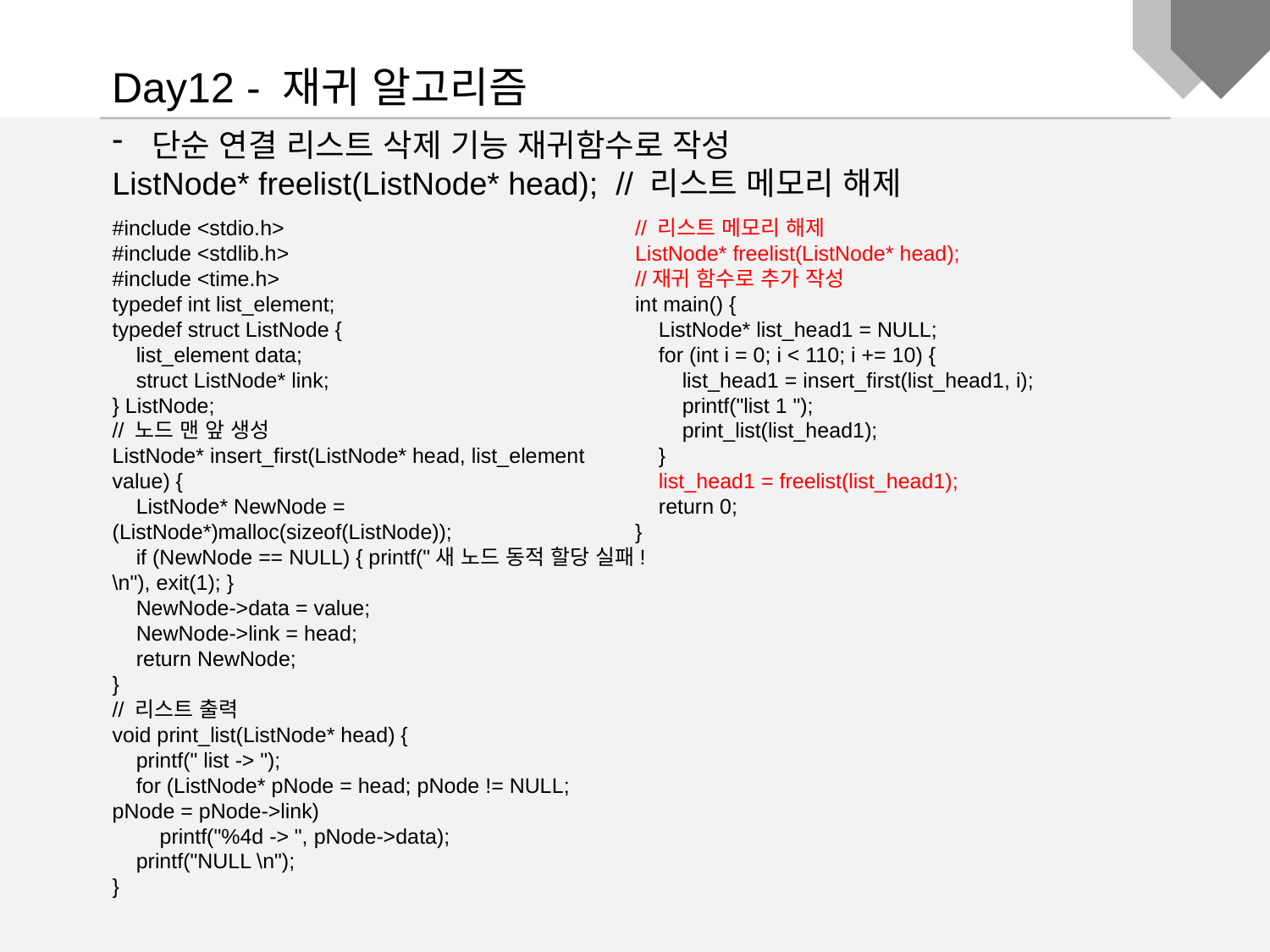

Day12 - 재귀 알고리즘
단순 연결 리스트 삭제 기능 재귀함수로 작성
ListNode* freelist(ListNode* head);  // 리스트 메모리 해제
#include <stdio.h>
#include <stdlib.h>
#include <time.h>
typedef int list_element;
typedef struct ListNode {
    list_element data;
    struct ListNode* link;
} ListNode;
// 노드 맨 앞 생성
ListNode* insert_first(ListNode* head, list_element value) {
    ListNode* NewNode = (ListNode*)malloc(sizeof(ListNode));
    if (NewNode == NULL) { printf("새 노드 동적 할당 실패!\n"), exit(1); }
    NewNode->data = value;
    NewNode->link = head;
    return NewNode;
}
// 리스트 출력
void print_list(ListNode* head) {
    printf(" list -> ");
    for (ListNode* pNode = head; pNode != NULL; pNode = pNode->link)
        printf("%4d -> ", pNode->data);
    printf("NULL \n");
}
// 리스트 메모리 해제
ListNode* freelist(ListNode* head);
//재귀 함수로 추가 작성
int main() {
    ListNode* list_head1 = NULL;
    for (int i = 0; i < 110; i += 10) {
        list_head1 = insert_first(list_head1, i);
        printf("list 1 ");
        print_list(list_head1);
    }
    list_head1 = freelist(list_head1);
    return 0;
}